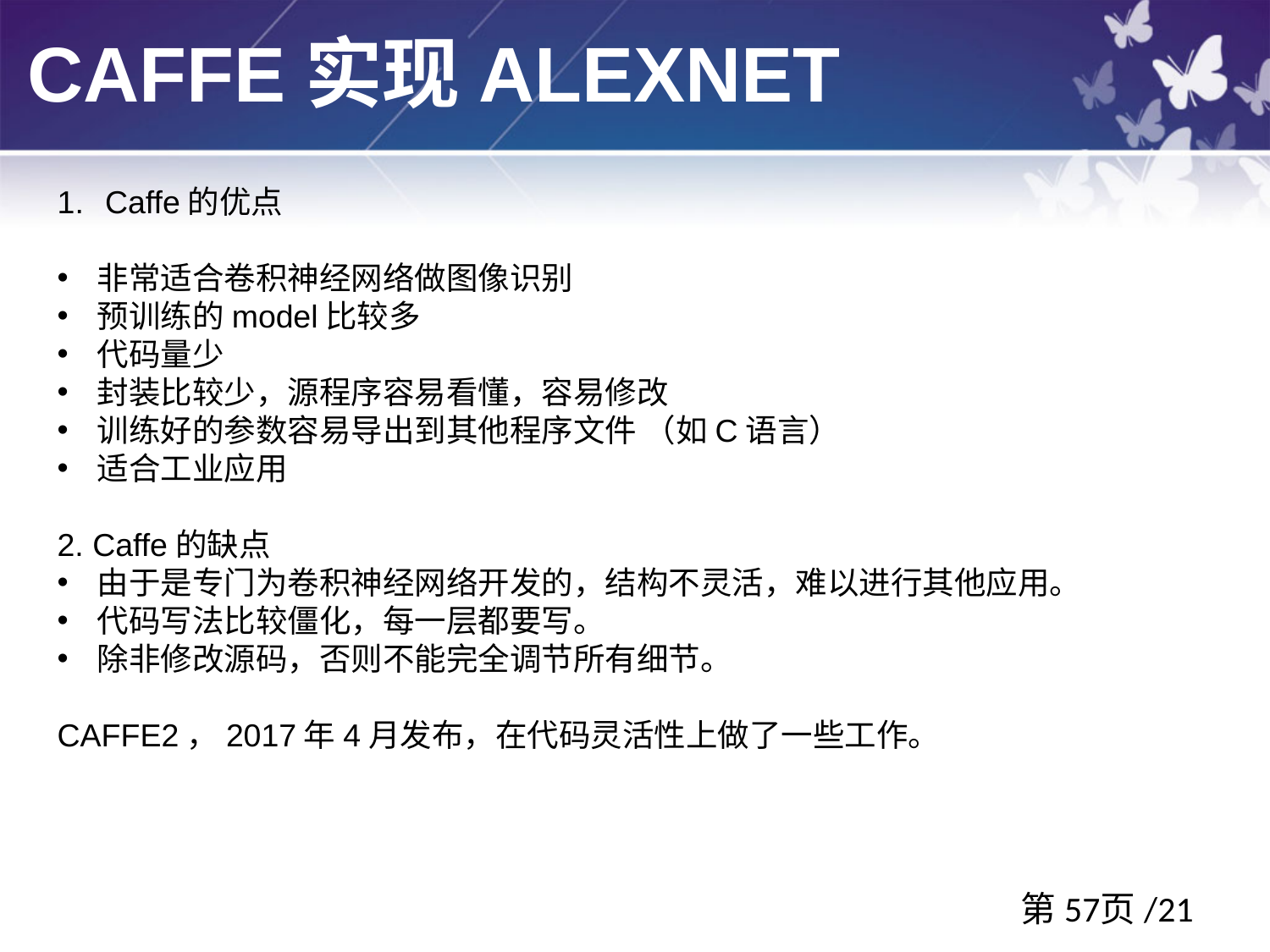

Caffe实现ALEXNET
Caffe的优点

非常适合卷积神经网络做图像识别
预训练的model比较多
代码量少
封装比较少，源程序容易看懂，容易修改
训练好的参数容易导出到其他程序文件 （如C语言）
适合工业应用

2. Caffe的缺点
由于是专门为卷积神经网络开发的，结构不灵活，难以进行其他应用。
代码写法比较僵化，每一层都要写。
除非修改源码，否则不能完全调节所有细节。

CAFFE2，2017年4月发布，在代码灵活性上做了一些工作。

第57页/21